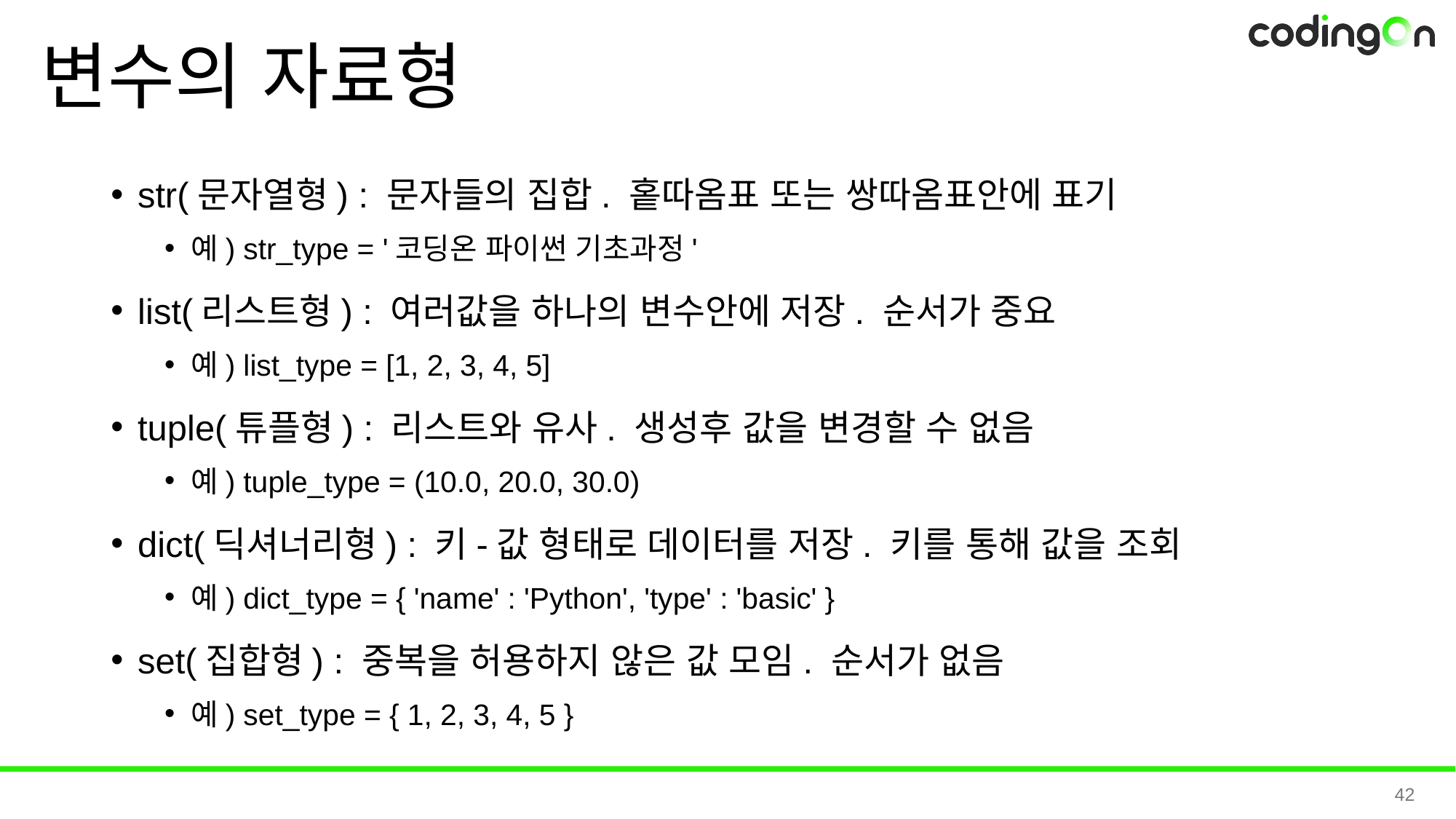

# 변수의 자료형
str(문자열형) : 문자들의 집합. 홑따옴표 또는 쌍따옴표안에 표기
예) str_type = '코딩온 파이썬 기초과정'
list(리스트형) : 여러값을 하나의 변수안에 저장. 순서가 중요
예) list_type = [1, 2, 3, 4, 5]
tuple(튜플형) : 리스트와 유사. 생성후 값을 변경할 수 없음
예) tuple_type = (10.0, 20.0, 30.0)
dict(딕셔너리형) : 키-값 형태로 데이터를 저장. 키를 통해 값을 조회
예) dict_type = { 'name' : 'Python', 'type' : 'basic' }
set(집합형) : 중복을 허용하지 않은 값 모임. 순서가 없음
예) set_type = { 1, 2, 3, 4, 5 }

42